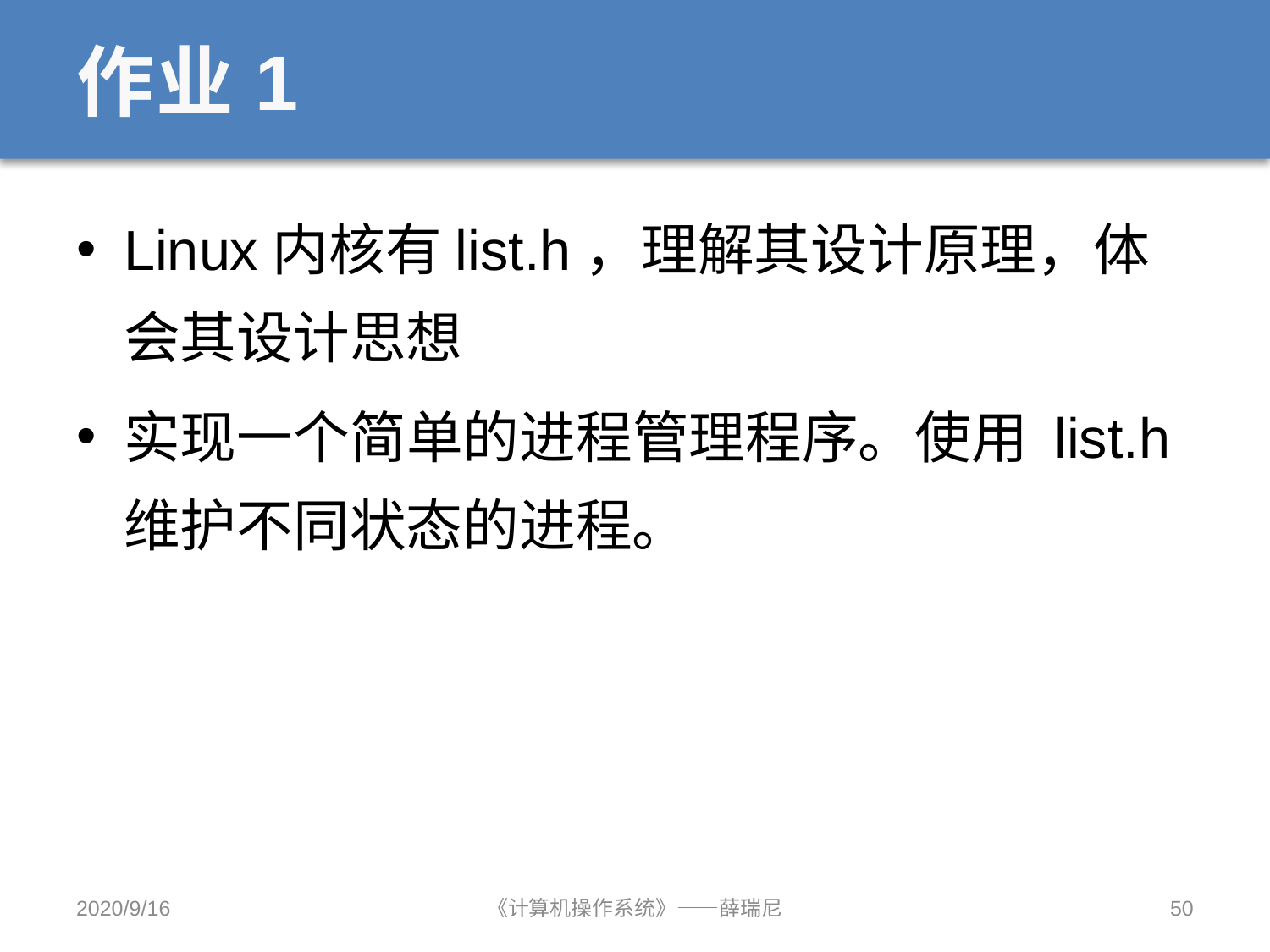

# 作业1
Linux内核有list.h，理解其设计原理，体会其设计思想
实现一个简单的进程管理程序。使用 list.h 维护不同状态的进程。
2020/9/16
《计算机操作系统》——薛瑞尼
50